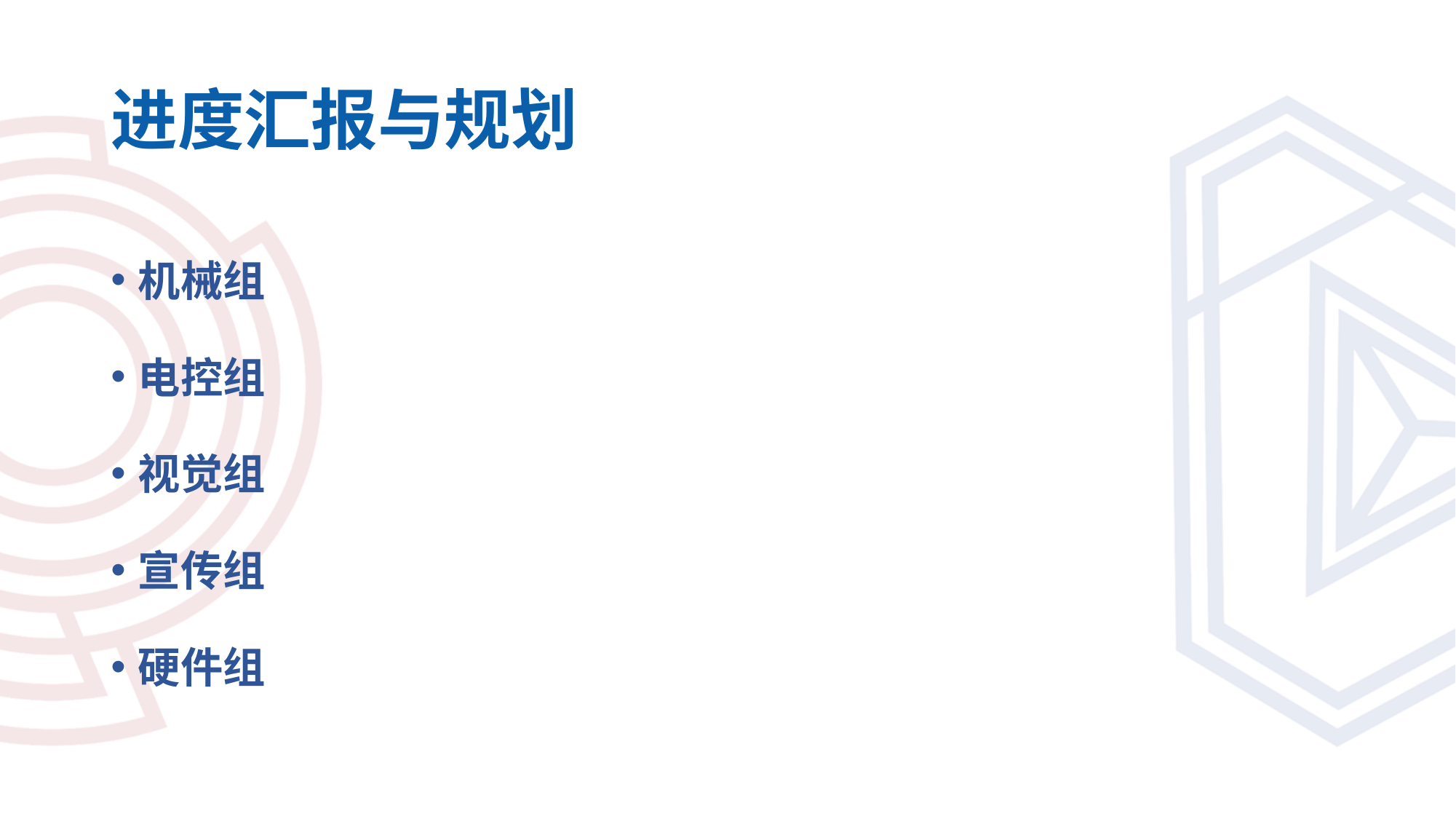

# 进度汇报与规划
机械组
电控组
视觉组
宣传组
硬件组